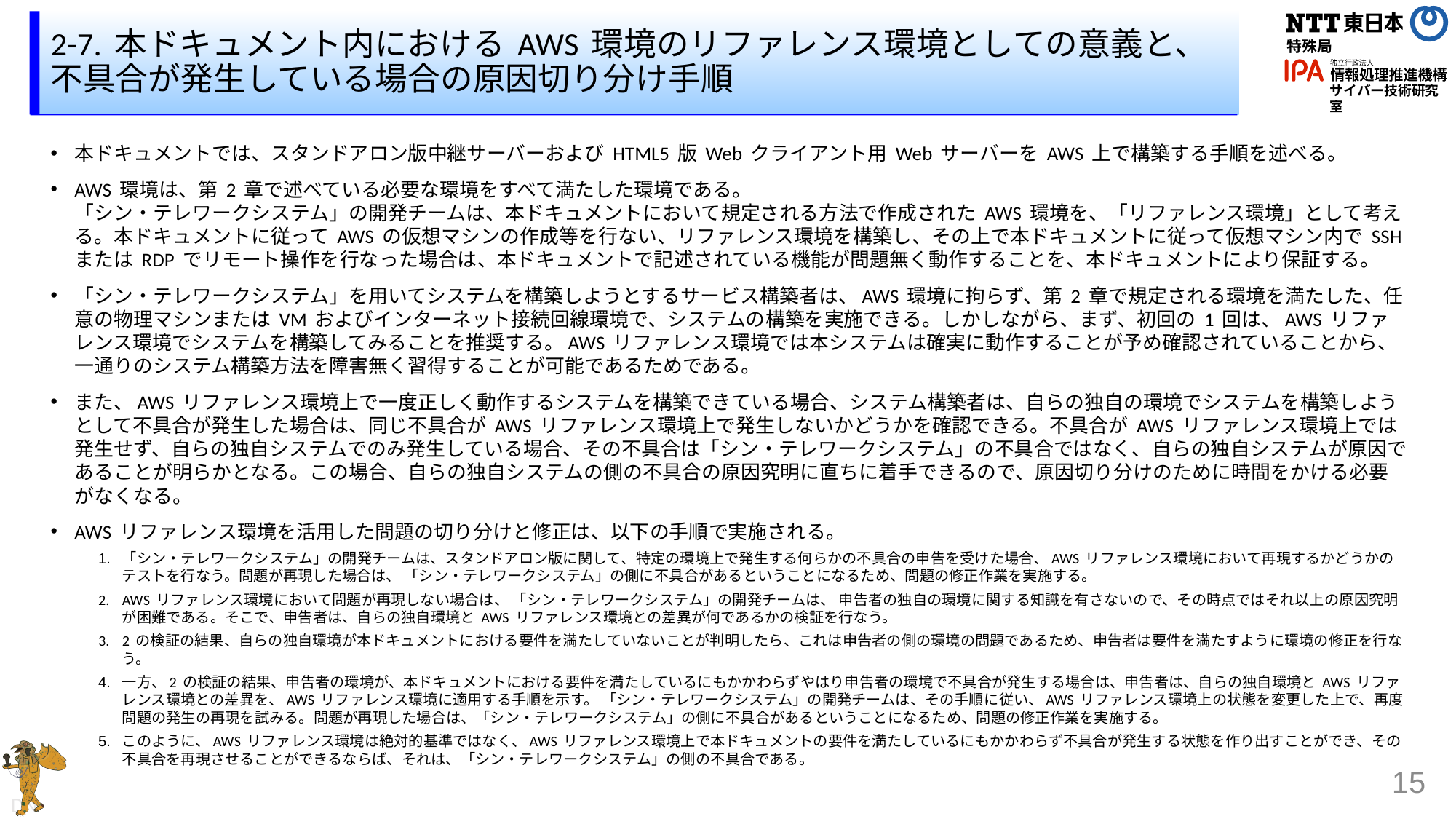

# 2-7. 本ドキュメント内における AWS 環境のリファレンス環境としての意義と、不具合が発生している場合の原因切り分け手順
本ドキュメントでは、スタンドアロン版中継サーバーおよび HTML5 版 Web クライアント用 Web サーバーを AWS 上で構築する手順を述べる。
AWS 環境は、第 2 章で述べている必要な環境をすべて満たした環境である。
「シン・テレワークシステム」の開発チームは、本ドキュメントにおいて規定される方法で作成された AWS 環境を、「リファレンス環境」として考える。本ドキュメントに従って AWS の仮想マシンの作成等を行ない、リファレンス環境を構築し、その上で本ドキュメントに従って仮想マシン内で SSH または RDP でリモート操作を行なった場合は、本ドキュメントで記述されている機能が問題無く動作することを、本ドキュメントにより保証する。
「シン・テレワークシステム」を用いてシステムを構築しようとするサービス構築者は、AWS 環境に拘らず、第 2 章で規定される環境を満たした、任意の物理マシンまたは VM およびインターネット接続回線環境で、システムの構築を実施できる。しかしながら、まず、初回の 1 回は、AWS リファレンス環境でシステムを構築してみることを推奨する。AWS リファレンス環境では本システムは確実に動作することが予め確認されていることから、一通りのシステム構築方法を障害無く習得することが可能であるためである。
また、AWS リファレンス環境上で一度正しく動作するシステムを構築できている場合、システム構築者は、自らの独自の環境でシステムを構築しようとして不具合が発生した場合は、同じ不具合が AWS リファレンス環境上で発生しないかどうかを確認できる。不具合が AWS リファレンス環境上では発生せず、自らの独自システムでのみ発生している場合、その不具合は「シン・テレワークシステム」の不具合ではなく、自らの独自システムが原因であることが明らかとなる。この場合、自らの独自システムの側の不具合の原因究明に直ちに着手できるので、原因切り分けのために時間をかける必要がなくなる。
AWS リファレンス環境を活用した問題の切り分けと修正は、以下の手順で実施される。
「シン・テレワークシステム」の開発チームは、スタンドアロン版に関して、特定の環境上で発生する何らかの不具合の申告を受けた場合、AWS リファレンス環境において再現するかどうかのテストを行なう。問題が再現した場合は、 「シン・テレワークシステム」の側に不具合があるということになるため、問題の修正作業を実施する。
AWS リファレンス環境において問題が再現しない場合は、 「シン・テレワークシステム」の開発チームは、 申告者の独自の環境に関する知識を有さないので、その時点ではそれ以上の原因究明が困難である。そこで、申告者は、自らの独自環境と AWS リファレンス環境との差異が何であるかの検証を行なう。
2 の検証の結果、自らの独自環境が本ドキュメントにおける要件を満たしていないことが判明したら、これは申告者の側の環境の問題であるため、申告者は要件を満たすように環境の修正を行なう。
一方、2 の検証の結果、申告者の環境が、本ドキュメントにおける要件を満たしているにもかかわらずやはり申告者の環境で不具合が発生する場合は、申告者は、自らの独自環境と AWS リファレンス環境との差異を、AWS リファレンス環境に適用する手順を示す。 「シン・テレワークシステム」の開発チームは、その手順に従い、AWS リファレンス環境上の状態を変更した上で、再度問題の発生の再現を試みる。問題が再現した場合は、「シン・テレワークシステム」の側に不具合があるということになるため、問題の修正作業を実施する。
このように、AWS リファレンス環境は絶対的基準ではなく、AWS リファレンス環境上で本ドキュメントの要件を満たしているにもかかわらず不具合が発生する状態を作り出すことができ、その不具合を再現させることができるならば、それは、「シン・テレワークシステム」の側の不具合である。
15